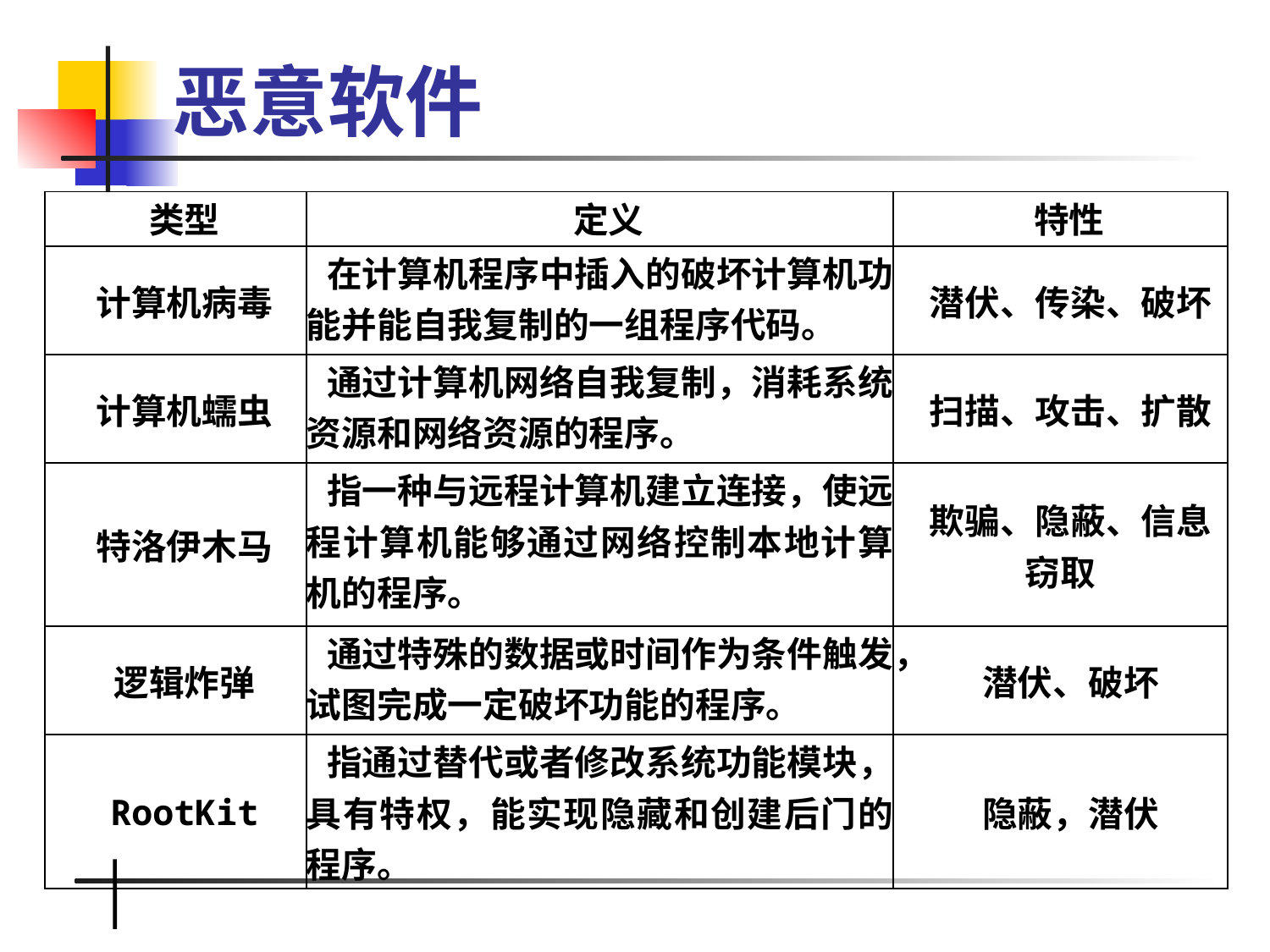

# 恶意软件
| 类型 | 定义 | 特性 |
| --- | --- | --- |
| 计算机病毒 | 在计算机程序中插入的破坏计算机功能并能自我复制的一组程序代码。 | 潜伏、传染、破坏 |
| 计算机蠕虫 | 通过计算机网络自我复制，消耗系统资源和网络资源的程序。 | 扫描、攻击、扩散 |
| 特洛伊木马 | 指一种与远程计算机建立连接，使远程计算机能够通过网络控制本地计算机的程序。 | 欺骗、隐蔽、信息窃取 |
| 逻辑炸弹 | 通过特殊的数据或时间作为条件触发，试图完成一定破坏功能的程序。 | 潜伏、破坏 |
| RootKit | 指通过替代或者修改系统功能模块，具有特权，能实现隐藏和创建后门的程序。 | 隐蔽，潜伏 |